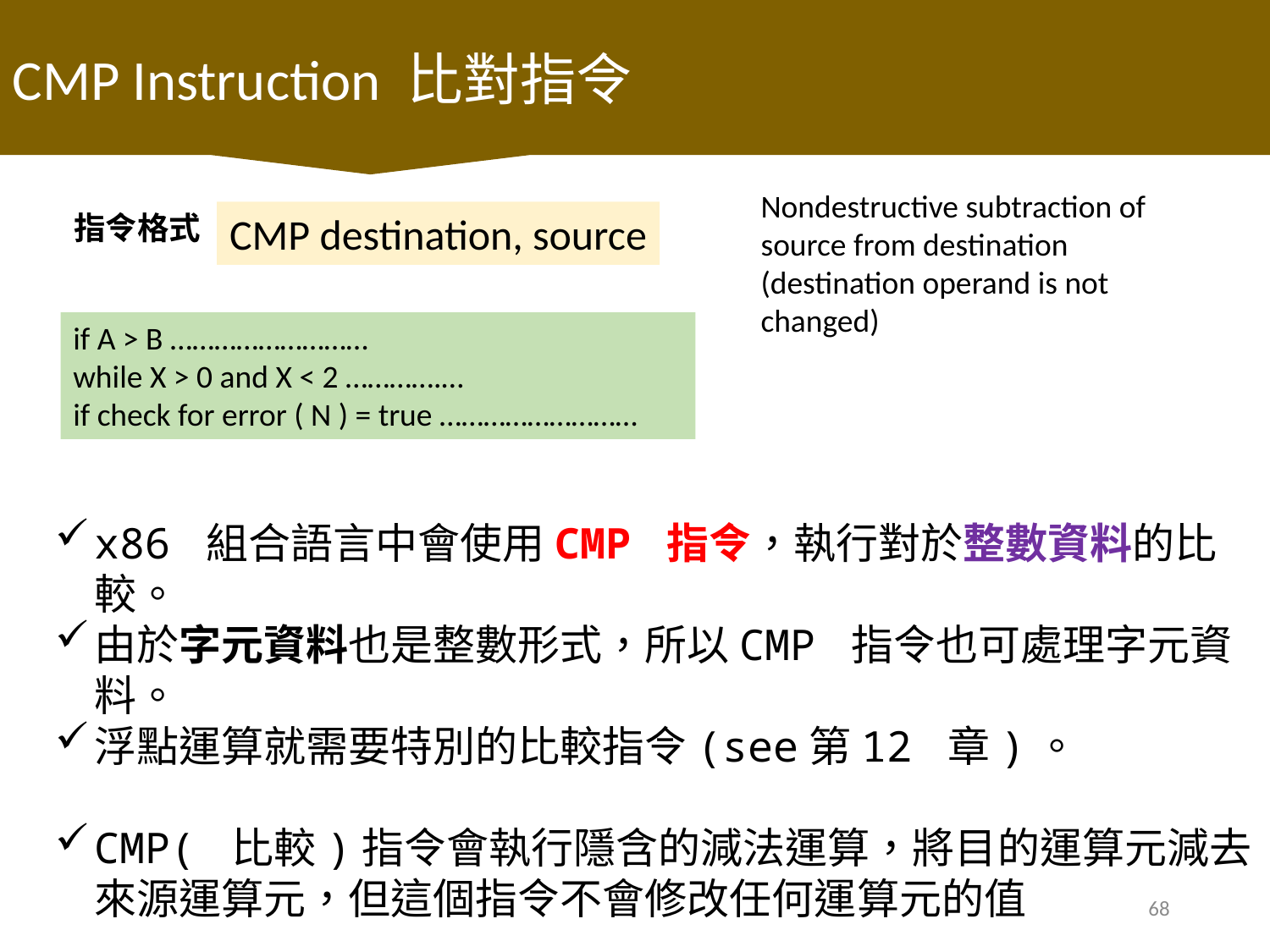

CMP Instruction 比對指令
Nondestructive subtraction of source from destination (destination operand is not changed)
CMP destination, source
指令格式
if A > B ………………………
while X > 0 and X < 2 ………….…
if check for error ( N ) = true ………………………
x86 組合語言中會使用CMP 指令，執行對於整數資料的比較。
由於字元資料也是整數形式，所以CMP 指令也可處理字元資料。
浮點運算就需要特別的比較指令(see第12 章)。

CMP( 比較)指令會執行隱含的減法運算，將目的運算元減去來源運算元，但這個指令不會修改任何運算元的值
68